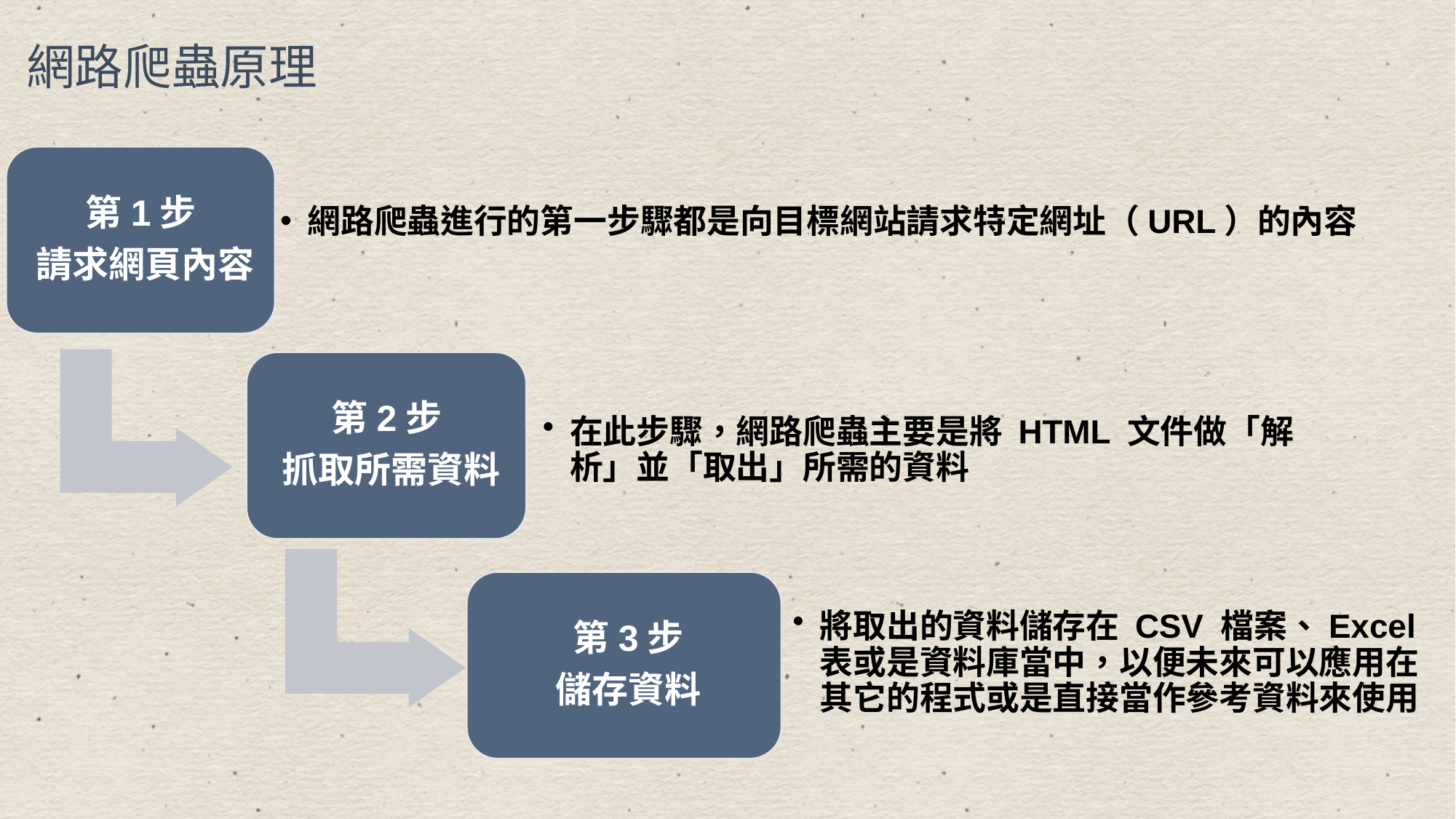

網路爬蟲原理
第1步
請求網頁內容
網路爬蟲進行的第一步驟都是向目標網站請求特定網址（URL）的內容
第2步
抓取所需資料
在此步驟，網路爬蟲主要是將 HTML 文件做「解析」並「取出」所需的資料
第3步
儲存資料
將取出的資料儲存在 CSV 檔案、Excel 表或是資料庫當中，以便未來可以應用在其它的程式或是直接當作參考資料來使用